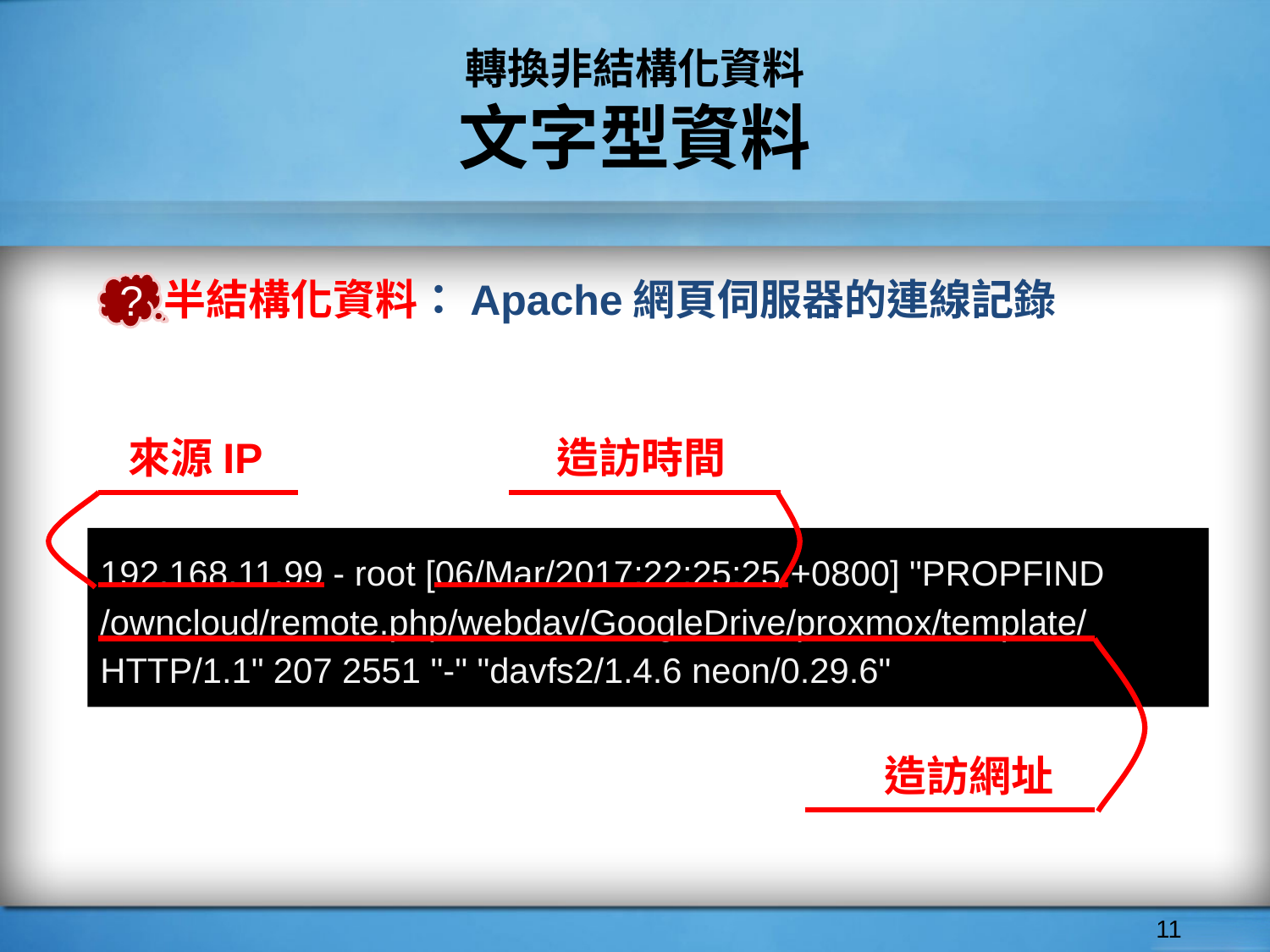

# 轉換非結構化資料
文字型資料
半結構化資料：Apache網頁伺服器的連線記錄
?
來源IP
造訪時間

192.168.11.99 - root [06/Mar/2017:22:25:25 +0800] "PROPFIND /owncloud/remote.php/webdav/GoogleDrive/proxmox/template/ HTTP/1.1" 207 2551 "-" "davfs2/1.4.6 neon/0.29.6"

   造訪網址
11